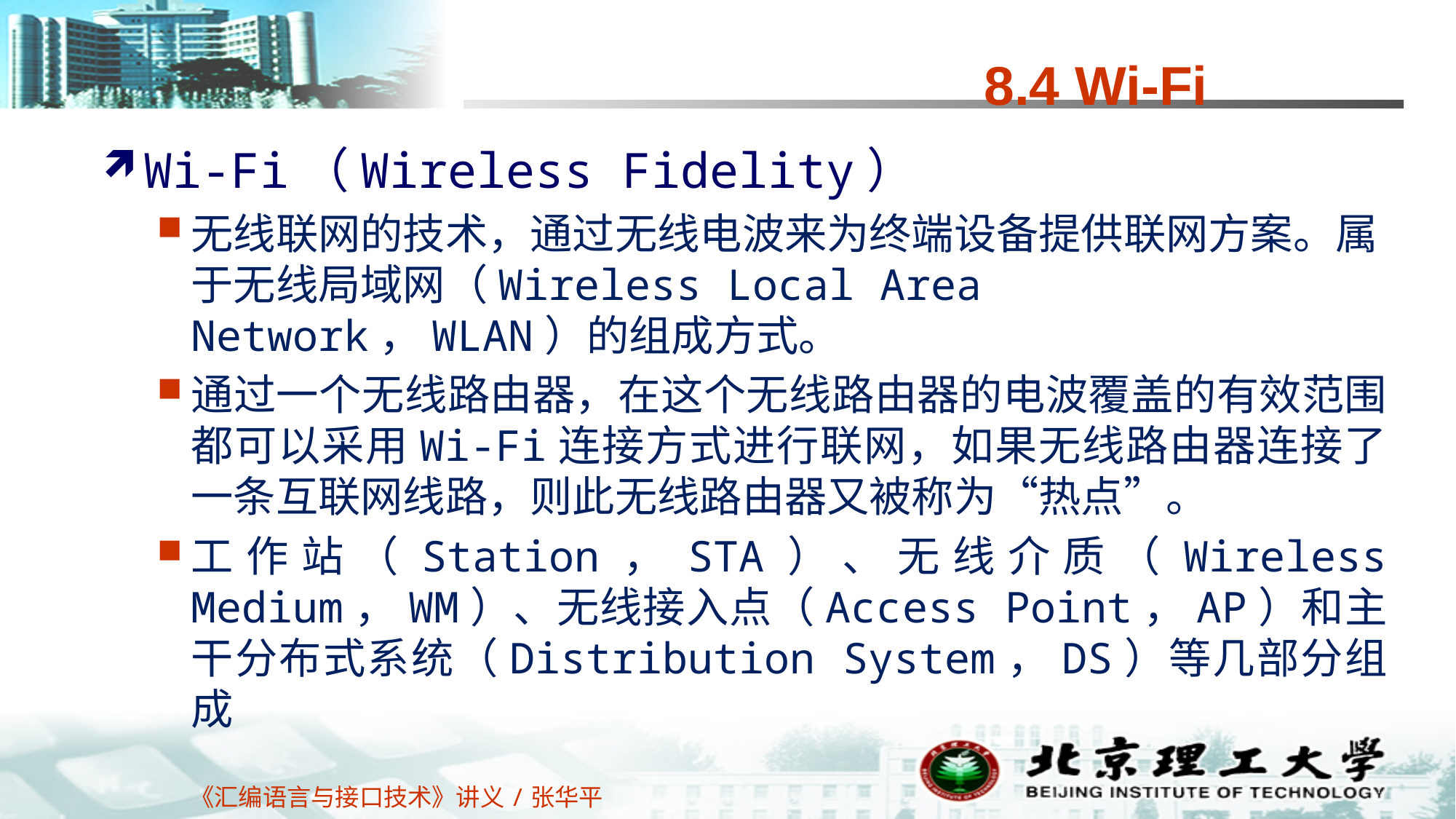

# 8.4 Wi-Fi
Wi-Fi（Wireless Fidelity）
无线联网的技术，通过无线电波来为终端设备提供联网方案。属于无线局域网（Wireless Local Area Network，WLAN）的组成方式。
通过一个无线路由器，在这个无线路由器的电波覆盖的有效范围都可以采用Wi-Fi连接方式进行联网，如果无线路由器连接了一条互联网线路，则此无线路由器又被称为“热点”。
工作站（Station，STA）、无线介质（Wireless Medium，WM）、无线接入点（Access Point，AP）和主干分布式系统（Distribution System，DS）等几部分组成